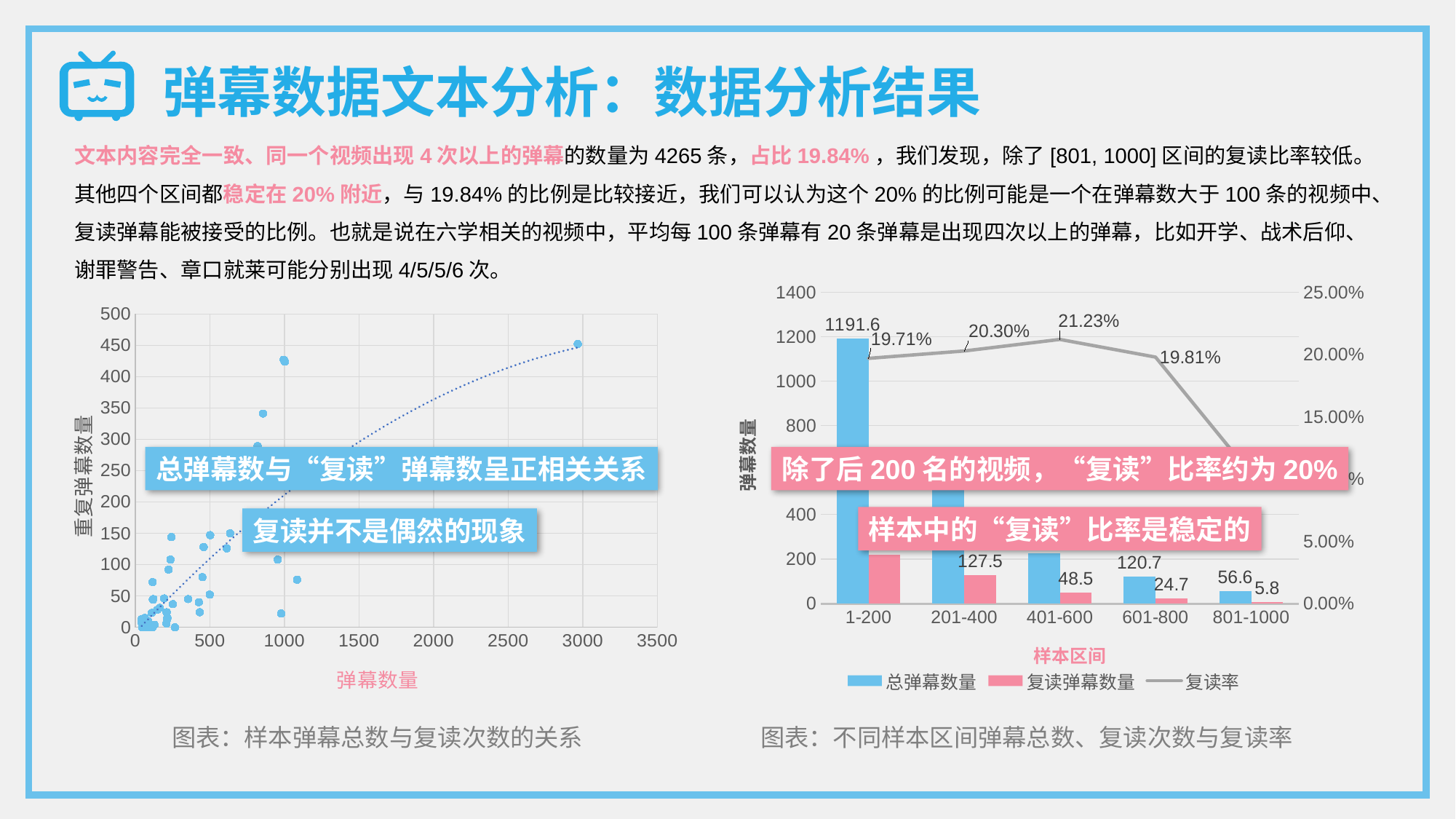

弹幕数据文本分析：数据分析结果
文本内容完全一致、同一个视频出现4次以上的弹幕的数量为4265条，占比19.84%，我们发现，除了[801, 1000]区间的复读比率较低。其他四个区间都稳定在20%附近，与19.84%的比例是比较接近，我们可以认为这个20%的比例可能是一个在弹幕数大于100条的视频中、复读弹幕能被接受的比例。也就是说在六学相关的视频中，平均每100条弹幕有20条弹幕是出现四次以上的弹幕，比如开学、战术后仰、谢罪警告、章口就莱可能分别出现4/5/5/6次。

### Chart

| Category | 总弹幕数量 | 复读弹幕数量 | 复读率 |
|---|---|---|---|
| 1-200 | 1191.6 | 220.0 | 0.1971 |
| 201-400 | 554.5 | 127.5 | 0.203 |
| 401-600 | 226.0 | 48.5 | 0.2123 |
| 601-800 | 120.7 | 24.7 | 0.1981 |
| 801-1000 | 56.6 | 5.8 | 0.1039 |

### Chart

| Category | 总弹幕数 |
|---|---|
总弹幕数与“复读”弹幕数呈正相关关系
除了后200名的视频，“复读”比率约为20%
样本中的“复读”比率是稳定的
复读并不是偶然的现象
图表：样本弹幕总数与复读次数的关系
图表：不同样本区间弹幕总数、复读次数与复读率